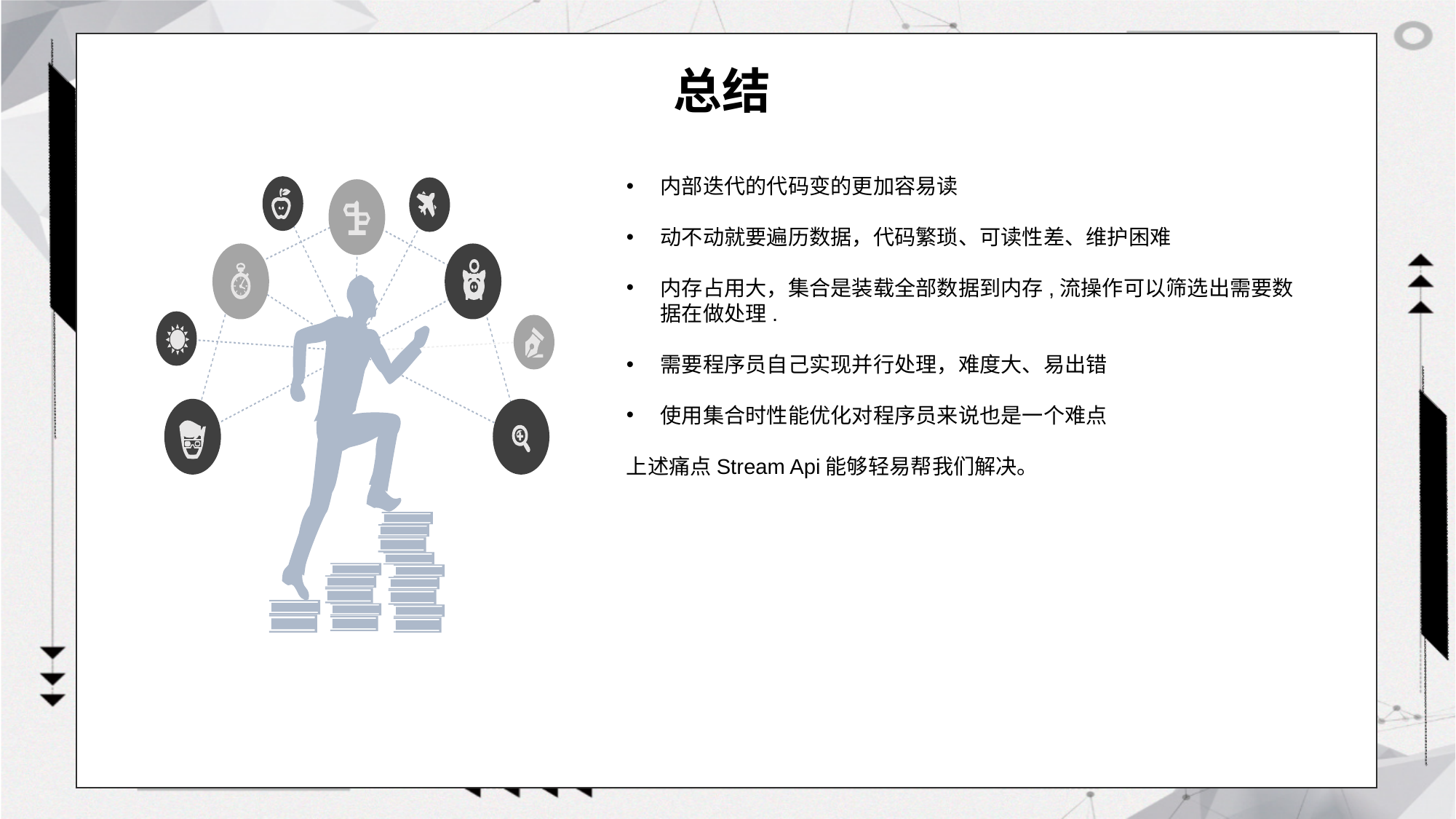

# 总结
内部迭代的代码变的更加容易读

动不动就要遍历数据，代码繁琐、可读性差、维护困难

内存占用大，集合是装载全部数据到内存,流操作可以筛选出需要数据在做处理.

需要程序员自己实现并行处理，难度大、易出错

使用集合时性能优化对程序员来说也是一个难点

上述痛点Stream Api能够轻易帮我们解决。